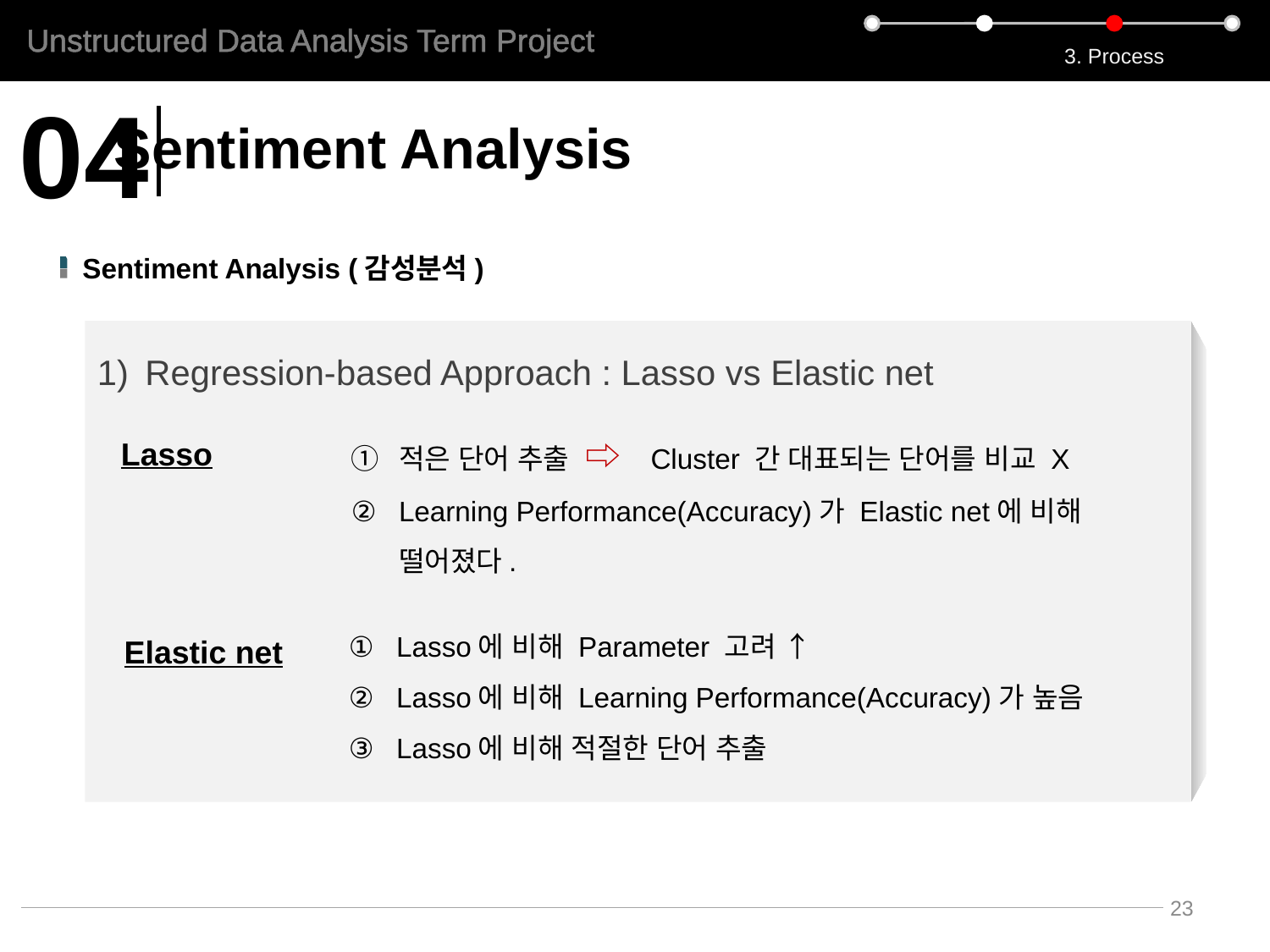

Unstructured Data Analysis Term Project

3. Process
04
Sentiment Analysis
Sentiment Analysis (감성분석)

Regression-based Approach : Lasso vs Elastic net

   Lasso

   Elastic net

적은 단어 추출  ⇨   Cluster 간 대표되는 단어를 비교 X
Learning Performance(Accuracy)가 Elastic net에 비해 떨어졌다.
Lasso에 비해 Parameter 고려 ↑
Lasso에 비해 Learning Performance(Accuracy)가 높음
Lasso에 비해 적절한 단어 추출
23